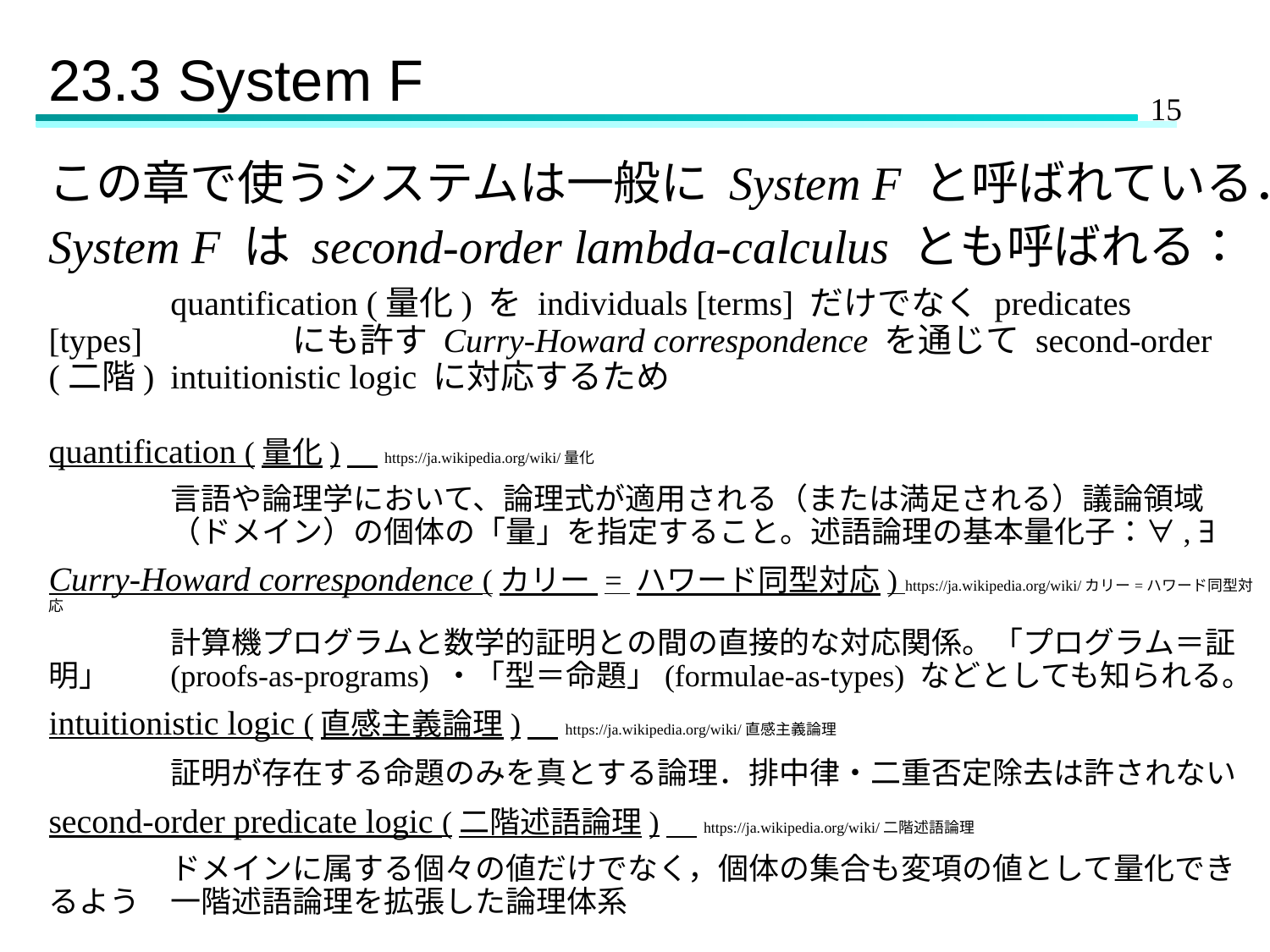

# 23.3 System F
この章で使うシステムは一般に System F と呼ばれている．
System F は second-order lambda-calculus とも呼ばれる：
	quantification (量化) を individuals [terms] だけでなく predicates [types]　	にも許す Curry-Howard correspondence を通じて second-order (二階) 		intuitionistic logic に対応するため

quantification (量化)　https://ja.wikipedia.org/wiki/量化
	言語や論理学において、論理式が適用される（または満足される）議論領域　　　　　	（ドメイン）の個体の「量」を指定すること。述語論理の基本量化子：∀, ∃
Curry-Howard correspondence (カリー = ハワード同型対応) https://ja.wikipedia.org/wiki/カリー=ハワード同型対応
	計算機プログラムと数学的証明との間の直接的な対応関係。「プログラム＝証明」	(proofs-as-programs) ・「型＝命題」(formulae-as-types) などとしても知られる。
intuitionistic logic (直感主義論理)　https://ja.wikipedia.org/wiki/直感主義論理
	証明が存在する命題のみを真とする論理．排中律・二重否定除去は許されない
second-order predicate logic (二階述語論理)　https://ja.wikipedia.org/wiki/二階述語論理
	ドメインに属する個々の値だけでなく，個体の集合も変項の値として量化できるよう　	一階述語論理を拡張した論理体系